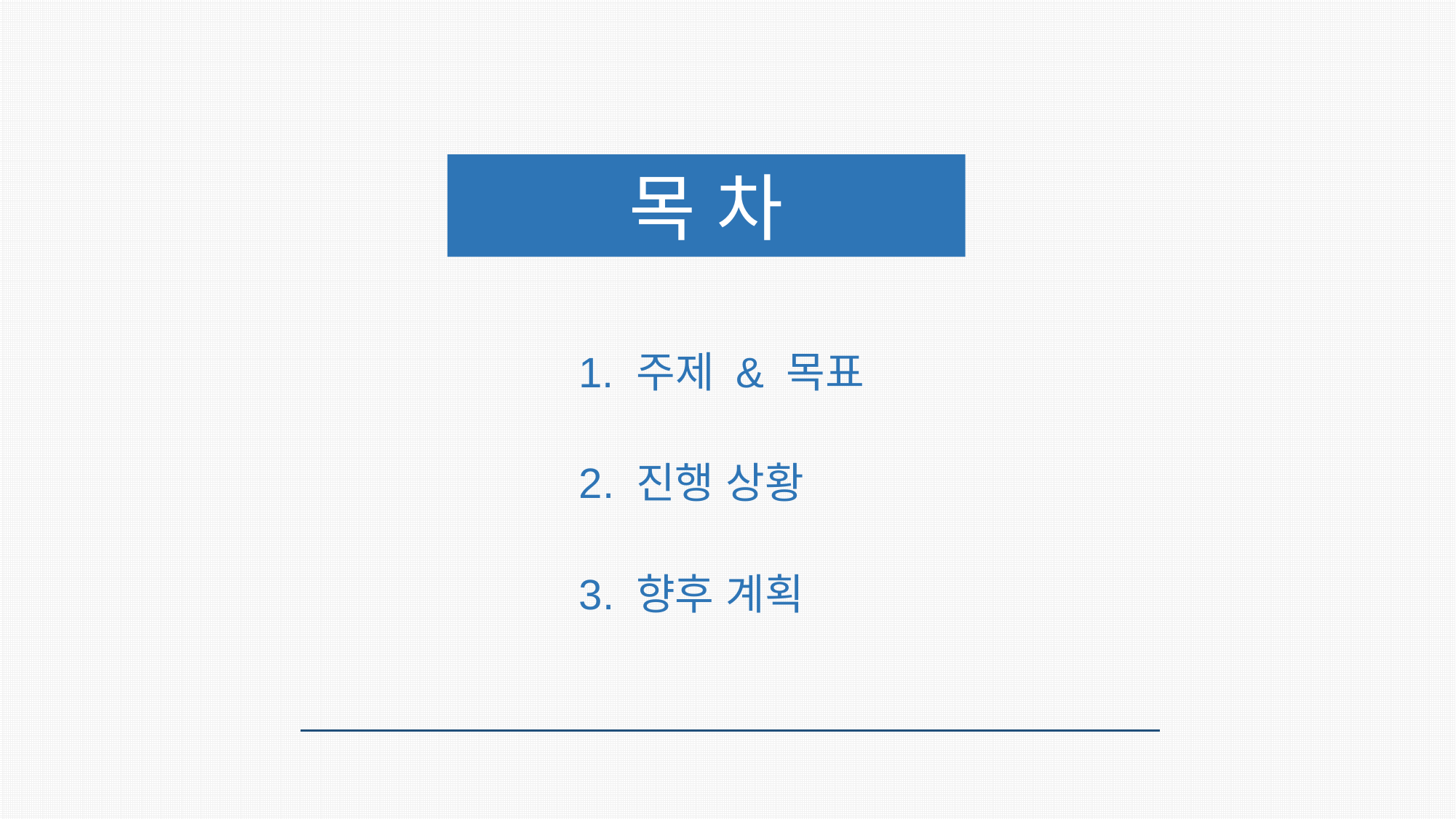

목 차
1. 주제 & 목표
2. 진행 상황
3. 향후 계획